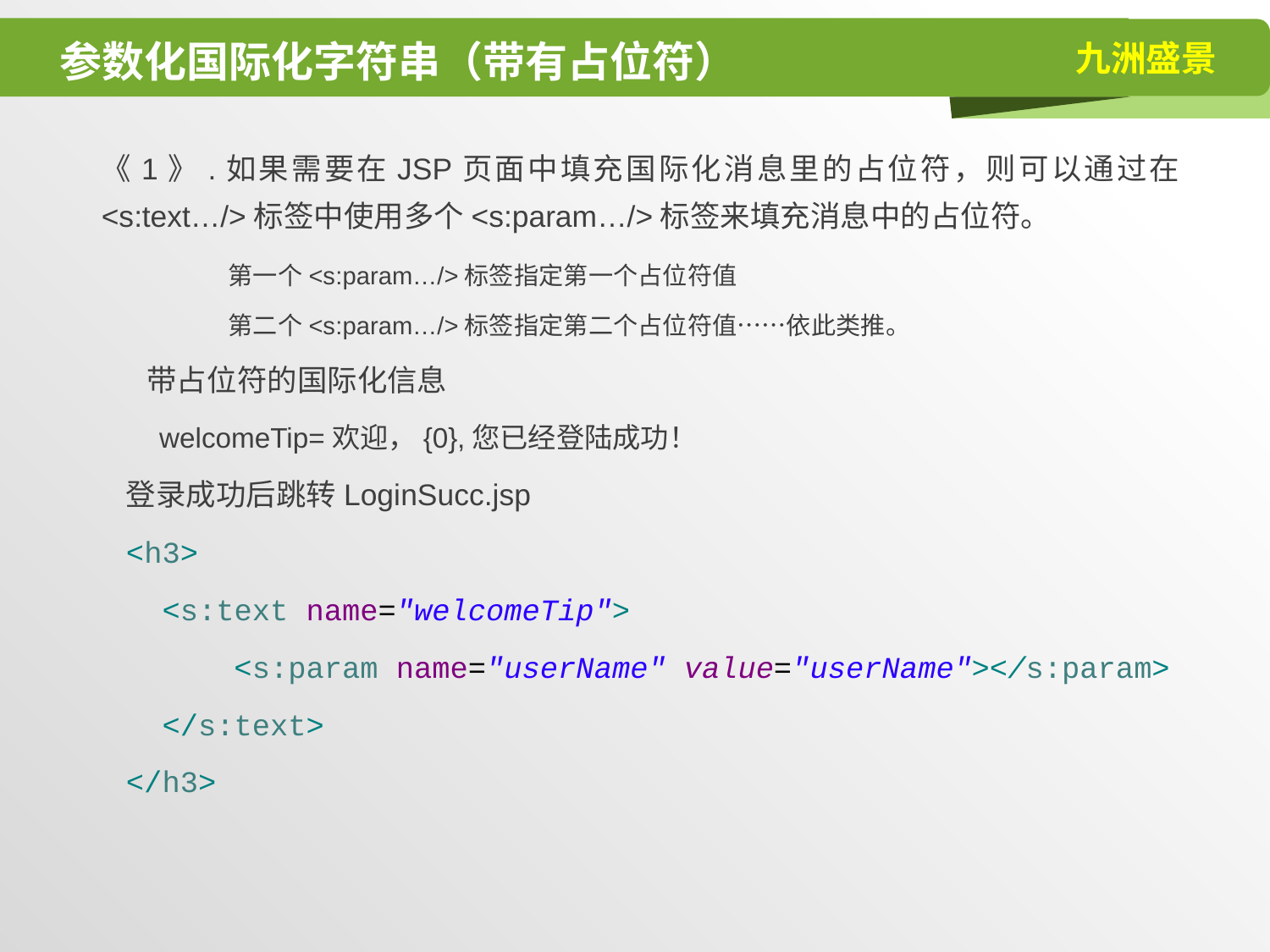

# 参数化国际化字符串（带有占位符）
《1》.如果需要在JSP页面中填充国际化消息里的占位符，则可以通过在<s:text…/>标签中使用多个<s:param…/>标签来填充消息中的占位符。
	第一个<s:param…/>标签指定第一个占位符值
	第二个<s:param…/>标签指定第二个占位符值……依此类推。
  带占位符的国际化信息
    welcomeTip=欢迎，{0},您已经登陆成功！
登录成功后跳转LoginSucc.jsp
<h3>
  <s:text name="welcomeTip">
      <s:param name="userName" value="userName"></s:param>
  </s:text>
</h3>